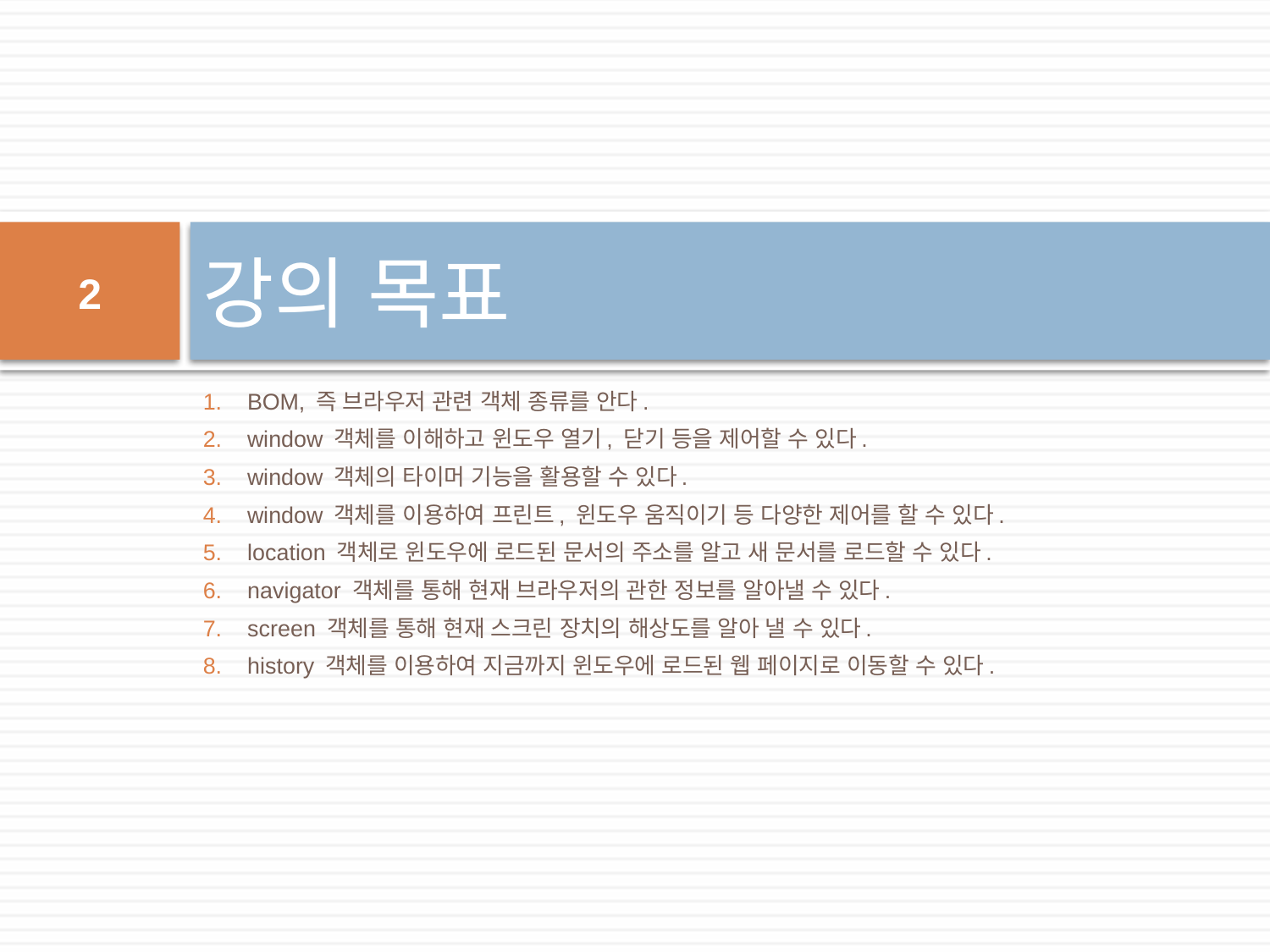

# 강의 목표
2
BOM, 즉 브라우저 관련 객체 종류를 안다.
window 객체를 이해하고 윈도우 열기, 닫기 등을 제어할 수 있다.
window 객체의 타이머 기능을 활용할 수 있다.
window 객체를 이용하여 프린트, 윈도우 움직이기 등 다양한 제어를 할 수 있다.
location 객체로 윈도우에 로드된 문서의 주소를 알고 새 문서를 로드할 수 있다.
navigator 객체를 통해 현재 브라우저의 관한 정보를 알아낼 수 있다.
screen 객체를 통해 현재 스크린 장치의 해상도를 알아 낼 수 있다.
history 객체를 이용하여 지금까지 윈도우에 로드된 웹 페이지로 이동할 수 있다.